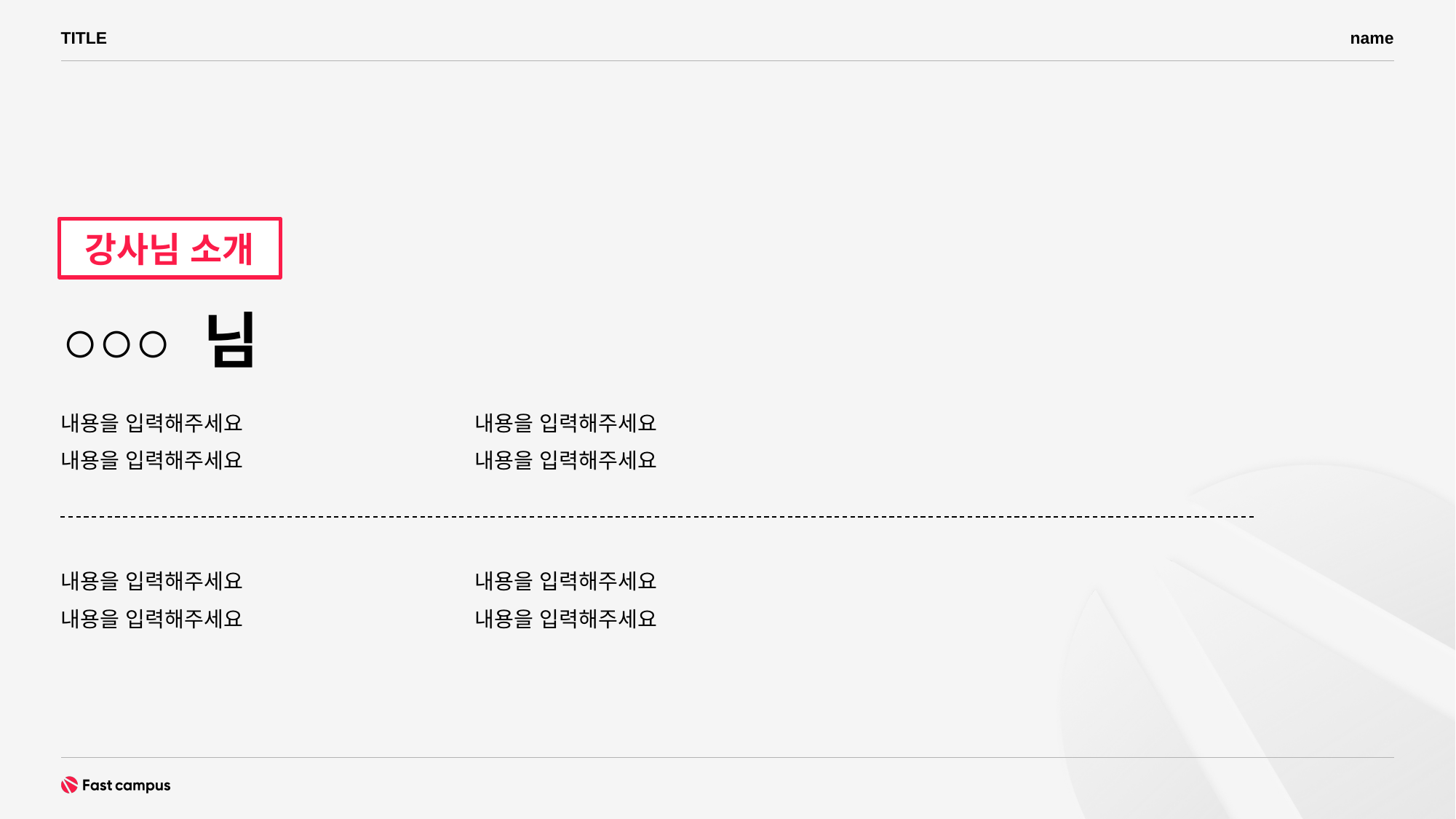

TITLE
name

강사님 소개
○○○ 님
내용을 입력해주세요
내용을 입력해주세요
내용을 입력해주세요
내용을 입력해주세요
내용을 입력해주세요
내용을 입력해주세요
내용을 입력해주세요
내용을 입력해주세요